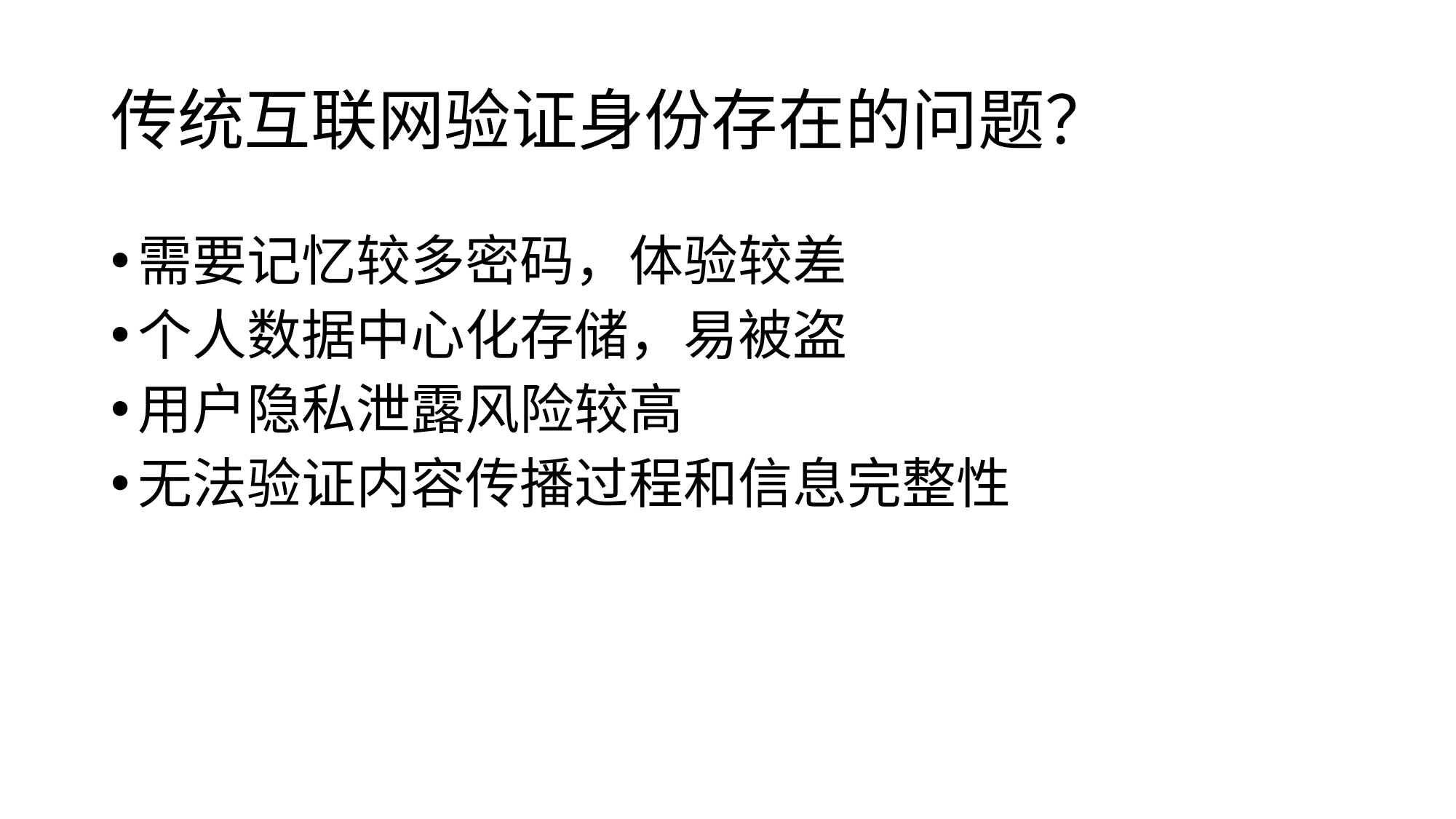

# 传统互联网验证身份存在的问题？
需要记忆较多密码，体验较差
个人数据中心化存储，易被盗
用户隐私泄露风险较高
无法验证内容传播过程和信息完整性